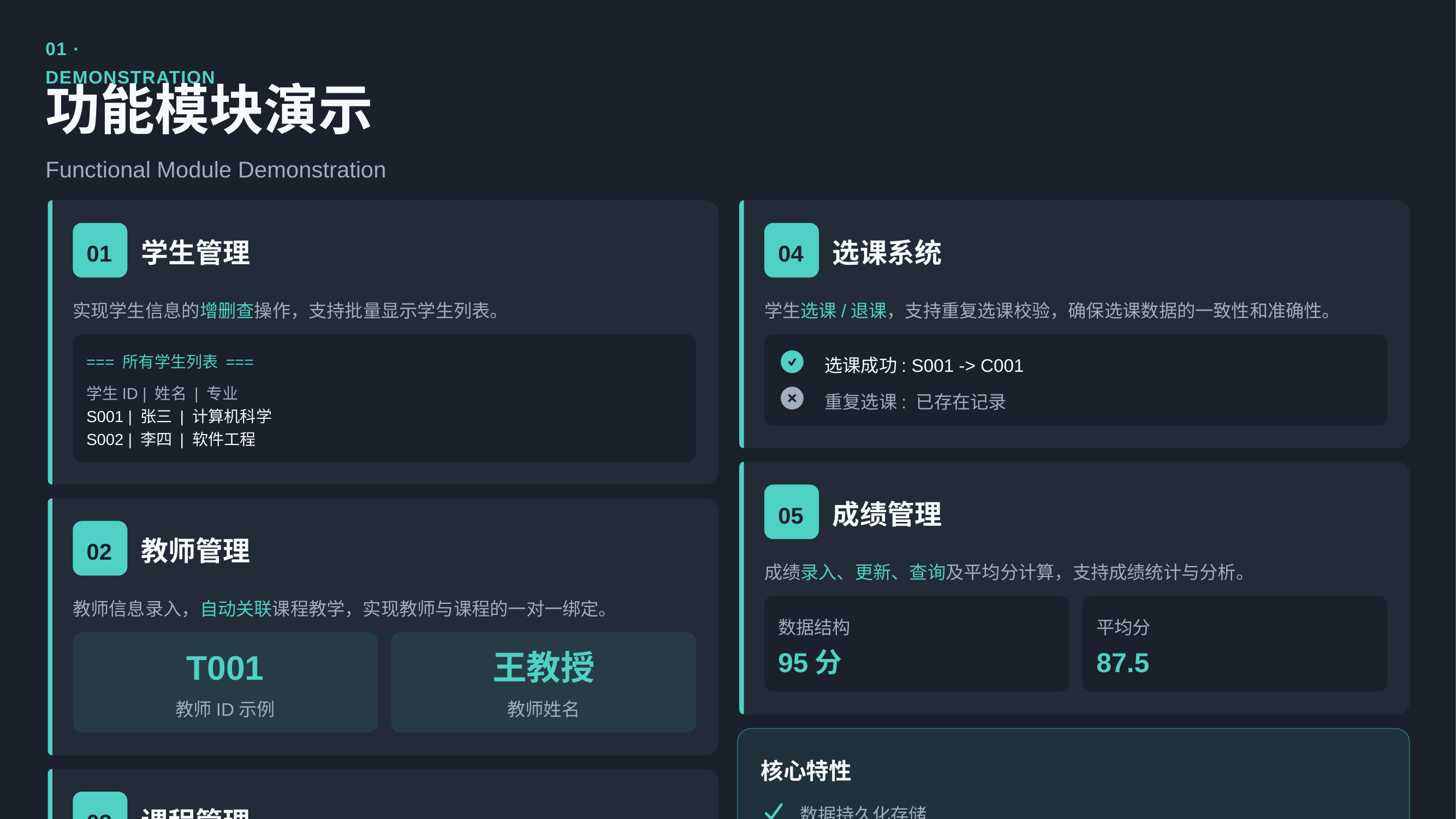

01 · DEMONSTRATION
功能模块演示
Functional Module Demonstration

学生管理
选课系统
01
04
实现学生信息的增删查操作，支持批量显示学生列表。
学生选课/退课，支持重复选课校验，确保选课数据的一致性和准确性。

=== 所有学生列表 ===
选课成功: S001 -> C001

学生ID | 姓名 | 专业
重复选课: 已存在记录

S001 | 张三 | 计算机科学
S002 | 李四 | 软件工程

成绩管理
05

教师管理
02
成绩录入、更新、查询及平均分计算，支持成绩统计与分析。
教师信息录入，自动关联课程教学，实现教师与课程的一对一绑定。

数据结构
平均分

95分
87.5
T001
王教授
教师ID示例
教师姓名

核心特性

数据持久化存储

课程管理
03
事务安全保证

课程CRUD操作，包含学分设置和教师绑定，支持课程信息的完整管理。
友好交互界面

完整业务逻辑

C001
3学分
T001
数据结构
学分设置
授课教师